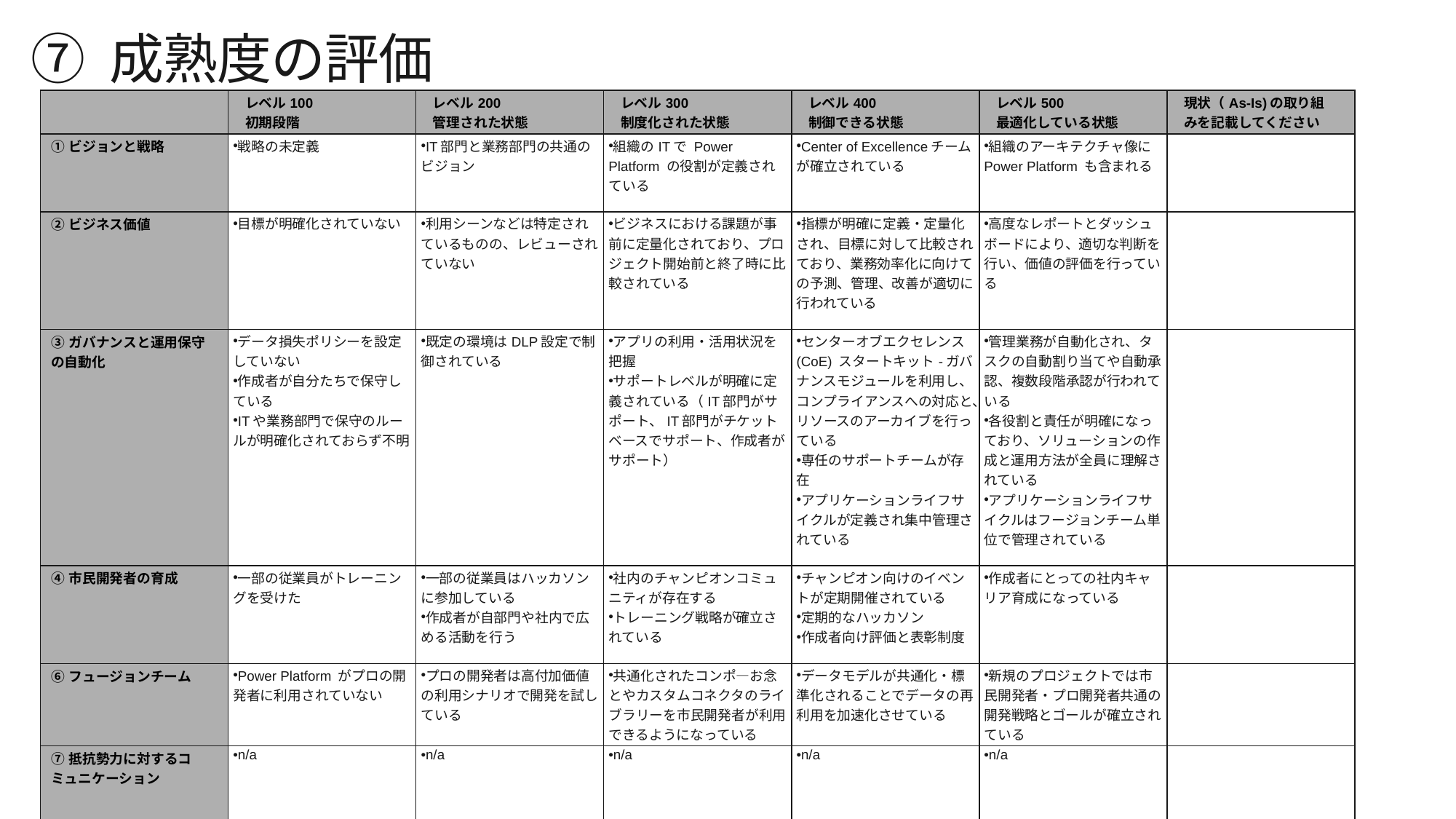

⑦ 成熟度の評価
|  | レベル100 初期段階 | レベル200 管理された状態 | レベル300 制度化された状態 | レベル400 制御できる状態 | レベル500 最適化している状態 | 現状（As-Is)の取り組みを記載してください |
| --- | --- | --- | --- | --- | --- | --- |
| ①ビジョンと戦略 | 戦略の未定義 | IT部門と業務部門の共通のビジョン | 組織のITで Power Platform の役割が定義されている | Center of Excellenceチームが確立されている | 組織のアーキテクチャ像に Power Platform も含まれる |  |
| ②ビジネス価値 | 目標が明確化されていない | 利用シーンなどは特定されているものの、レビューされていない | ビジネスにおける課題が事前に定量化されており、プロジェクト開始前と終了時に比較されている | 指標が明確に定義・定量化され、目標に対して比較されており、業務効率化に向けての予測、管理、改善が適切に行われている | 高度なレポートとダッシュボードにより、適切な判断を行い、価値の評価を行っている |  |
| ③ガバナンスと運用保守の自動化 | データ損失ポリシーを設定していない 作成者が自分たちで保守している ITや業務部門で保守のルールが明確化されておらず不明 | 既定の環境はDLP設定で制御されている | アプリの利用・活用状況を把握 サポートレベルが明確に定義されている（IT部門がサポート、IT部門がチケットベースでサポート、作成者がサポート） | センターオブエクセレンス (CoE) スタートキット-ガバナンスモジュールを利用し、コンプライアンスへの対応と、リソースのアーカイブを行っている 専任のサポートチームが存在 アプリケーションライフサイクルが定義され集中管理されている | 管理業務が自動化され、タスクの自動割り当てや自動承認、複数段階承認が行われている 各役割と責任が明確になっており、ソリューションの作成と運用方法が全員に理解されている アプリケーションライフサイクルはフージョンチーム単位で管理されている |  |
| ④市民開発者の育成 | 一部の従業員がトレーニングを受けた | 一部の従業員はハッカソンに参加している 作成者が自部門や社内で広める活動を行う | 社内のチャンピオンコミュニティが存在する トレーニング戦略が確立されている | チャンピオン向けのイベントが定期開催されている 定期的なハッカソン 作成者向け評価と表彰制度 | 作成者にとっての社内キャリア育成になっている |  |
| ⑥フュージョンチーム | Power Platform がプロの開発者に利用されていない | プロの開発者は高付加価値の利用シナリオで開発を試している | 共通化されたコンポ―お念とやカスタムコネクタのライブラリーを市民開発者が利用できるようになっている | データモデルが共通化・標準化されることでデータの再利用を加速化させている | 新規のプロジェクトでは市民開発者・プロ開発者共通の開発戦略とゴールが確立されている |  |
| ⑦抵抗勢力に対するコミュニケーション | n/a | n/a | n/a | n/a | n/a |  |